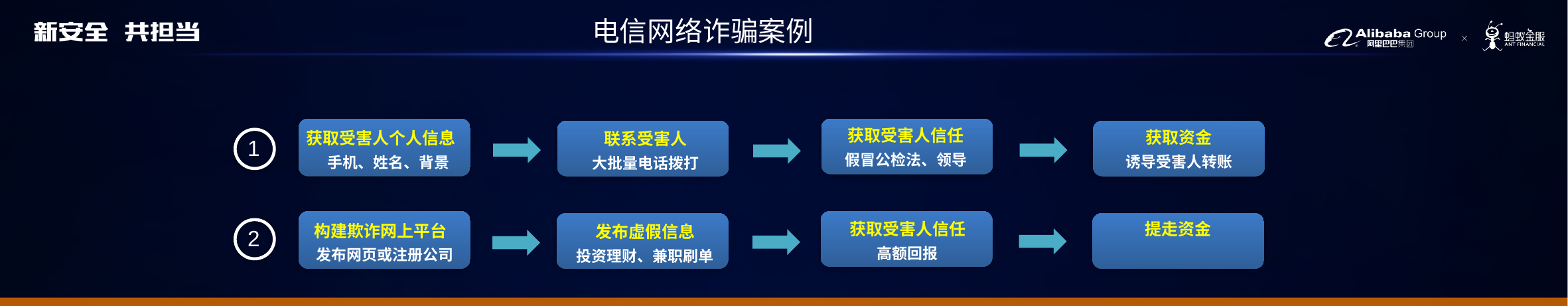

电信网络诈骗案例
获取受害人信任
假冒公检法、领导

获取资金
诱导受害人转账

获取受害人个人信息
   手机、姓名、背景

联系受害人
大批量电话拨打

1

获取受害人信任
高额回报

构建欺诈网上平台
 发布网页或注册公司

发布虚假信息
投资理财、兼职刷单

提走资金

2